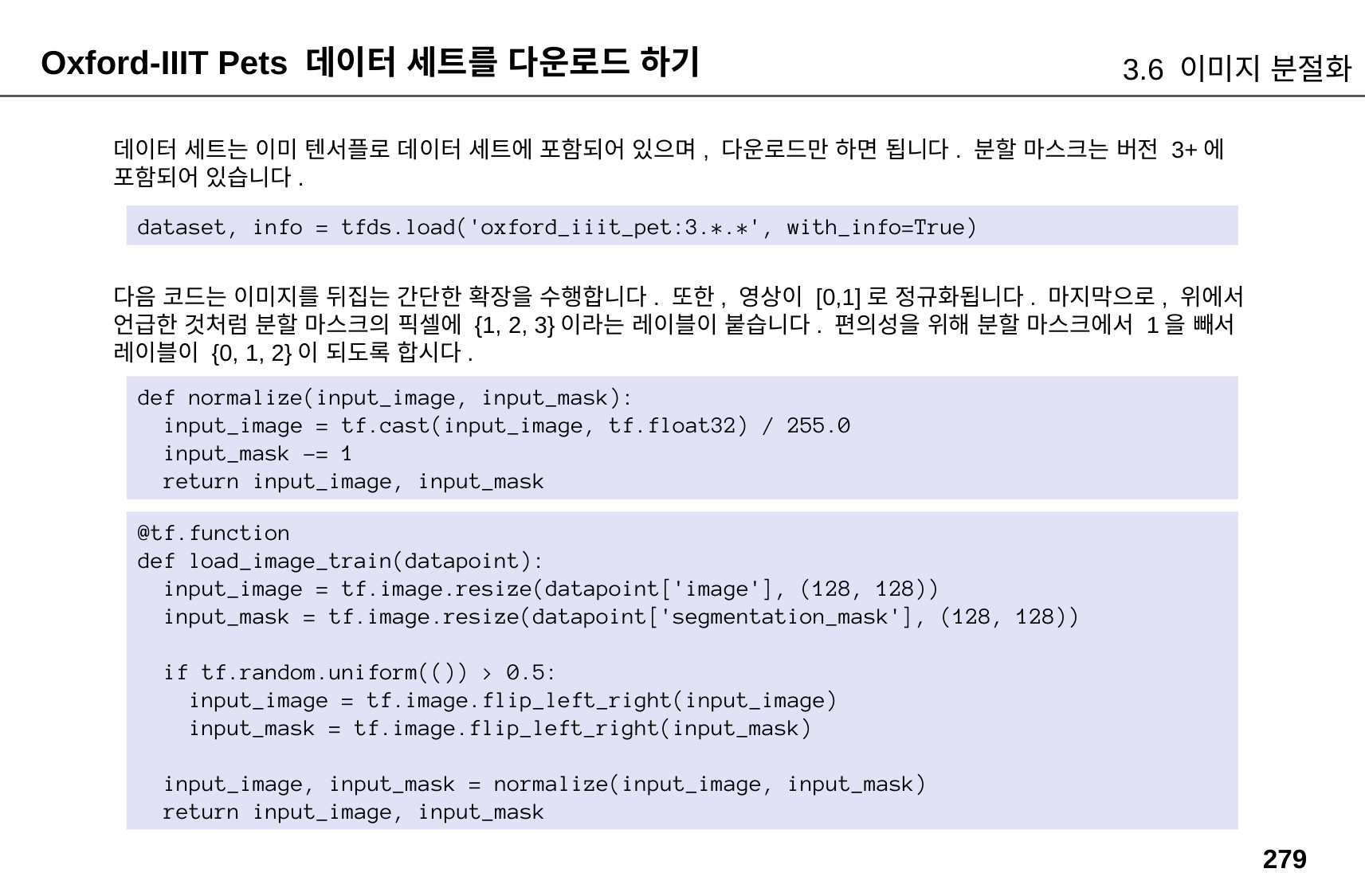

Oxford-IIIT Pets 데이터 세트를 다운로드 하기
3.6 이미지 분절화
데이터 세트는 이미 텐서플로 데이터 세트에 포함되어 있으며, 다운로드만 하면 됩니다. 분할 마스크는 버전 3+에 포함되어 있습니다.
dataset, info = tfds.load('oxford_iiit_pet:3.*.*', with_info=True)
다음 코드는 이미지를 뒤집는 간단한 확장을 수행합니다. 또한, 영상이 [0,1]로 정규화됩니다. 마지막으로, 위에서 언급한 것처럼 분할 마스크의 픽셀에 {1, 2, 3}이라는 레이블이 붙습니다. 편의성을 위해 분할 마스크에서 1을 빼서 레이블이 {0, 1, 2}이 되도록 합시다.
def normalize(input_image, input_mask):
  input_image = tf.cast(input_image, tf.float32) / 255.0
  input_mask -= 1
  return input_image, input_mask
@tf.function
def load_image_train(datapoint):
  input_image = tf.image.resize(datapoint['image'], (128, 128))
  input_mask = tf.image.resize(datapoint['segmentation_mask'], (128, 128))

  if tf.random.uniform(()) > 0.5:
    input_image = tf.image.flip_left_right(input_image)
    input_mask = tf.image.flip_left_right(input_mask)

  input_image, input_mask = normalize(input_image, input_mask)
  return input_image, input_mask